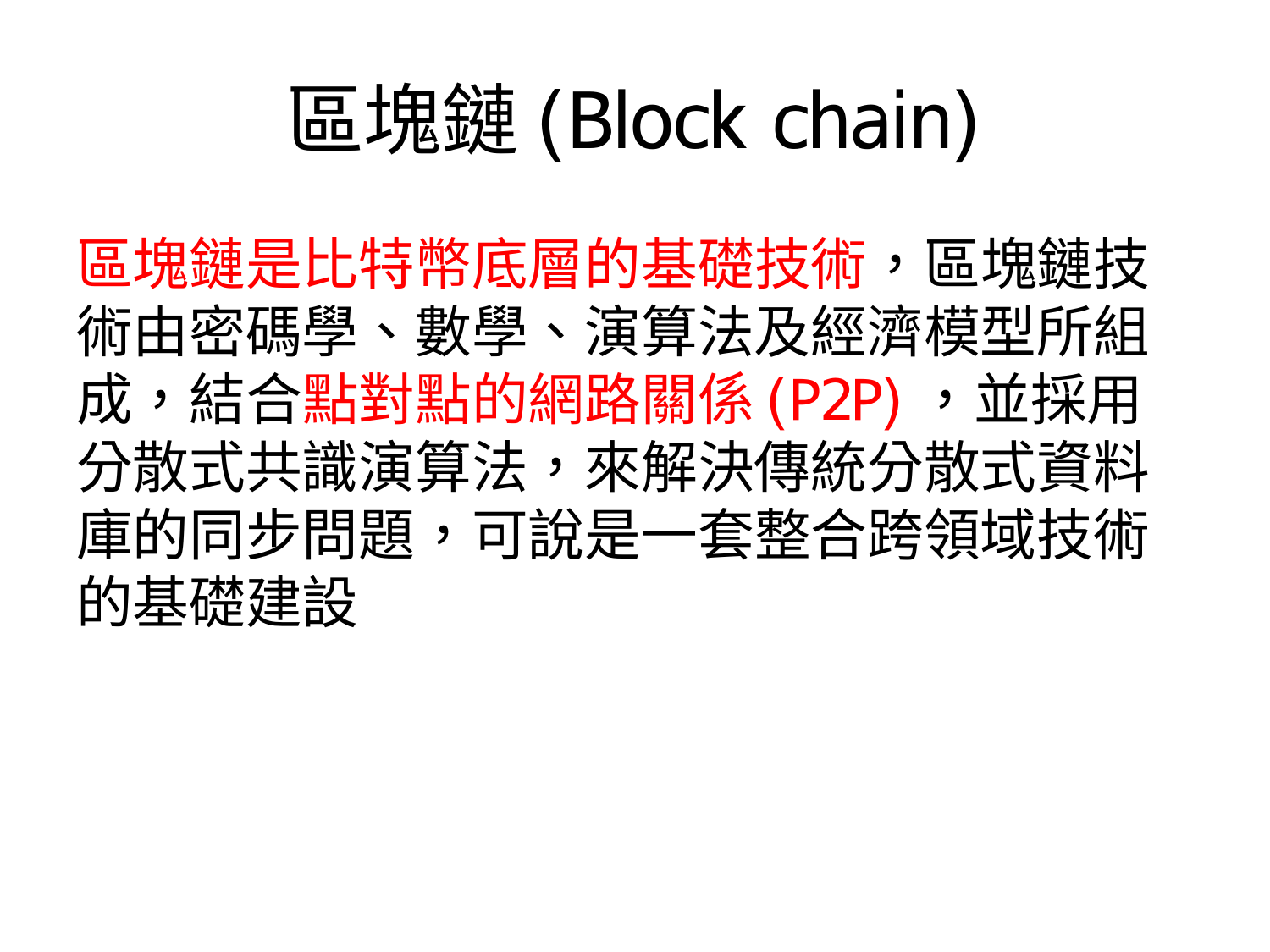

# 區塊鏈(Block chain)
區塊鏈是比特幣底層的基礎技術，區塊鏈技術由密碼學、數學、演算法及經濟模型所組成，結合點對點的網路關係(P2P)，並採用分散式共識演算法，來解決傳統分散式資料庫的同步問題，可說是一套整合跨領域技術的基礎建設